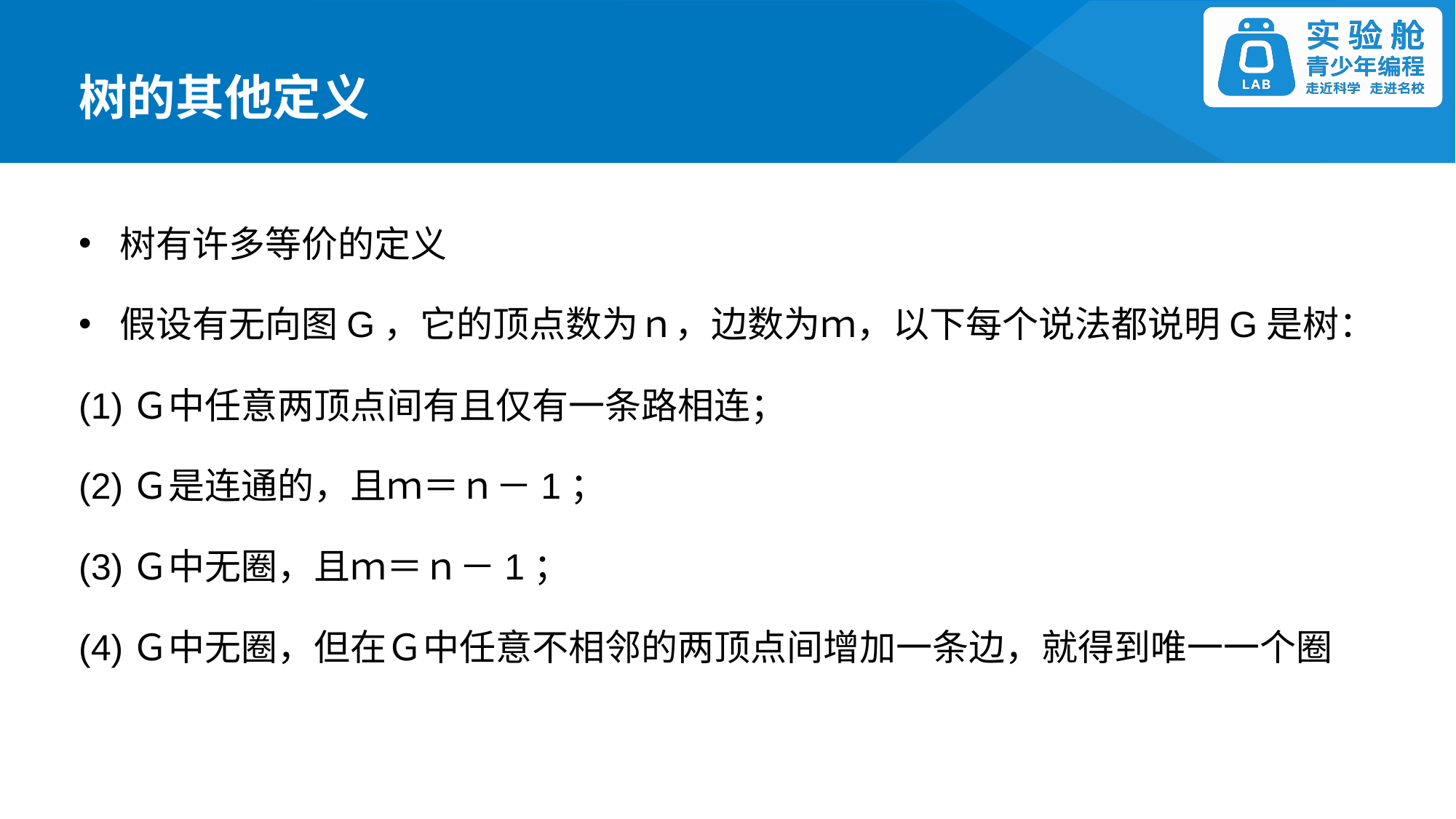

树的其他定义
树有许多等价的定义
假设有无向图G，它的顶点数为ｎ，边数为ｍ，以下每个说法都说明G是树：
(1)Ｇ中任意两顶点间有且仅有一条路相连；
(2)Ｇ是连通的，且ｍ＝ｎ－1；
(3)Ｇ中无圈，且ｍ＝ｎ－1；
(4)Ｇ中无圈，但在Ｇ中任意不相邻的两顶点间增加一条边，就得到唯一一个圈